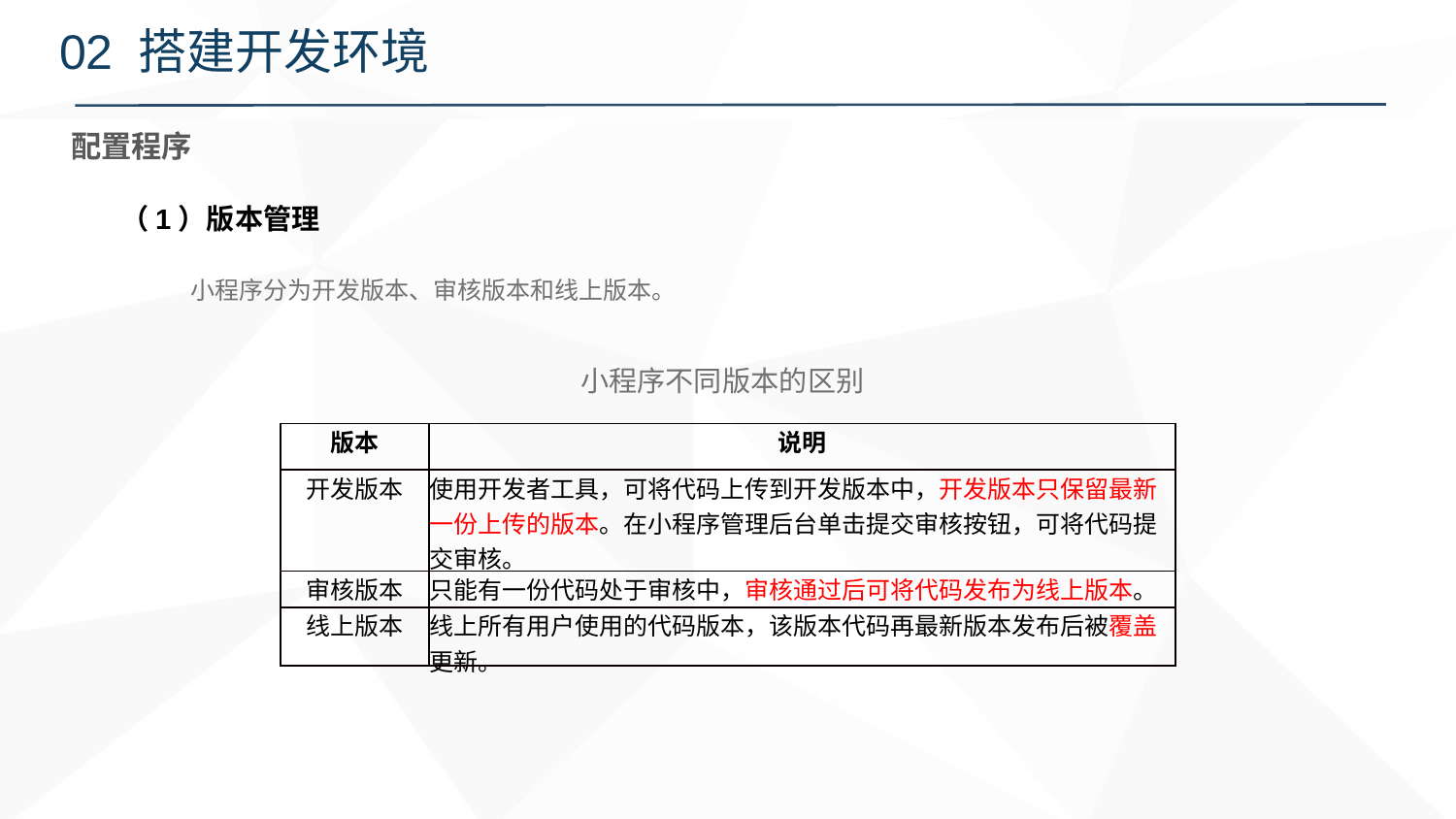

# 02 搭建开发环境
配置程序
（1）版本管理

  小程序分为开发版本、审核版本和线上版本。
小程序不同版本的区别
| 版本 | 说明 |
| --- | --- |
| 开发版本 | 使用开发者工具，可将代码上传到开发版本中，开发版本只保留最新一份上传的版本。在小程序管理后台单击提交审核按钮，可将代码提交审核。 |
| 审核版本 | 只能有一份代码处于审核中，审核通过后可将代码发布为线上版本。 |
| 线上版本 | 线上所有用户使用的代码版本，该版本代码再最新版本发布后被覆盖更新。 |